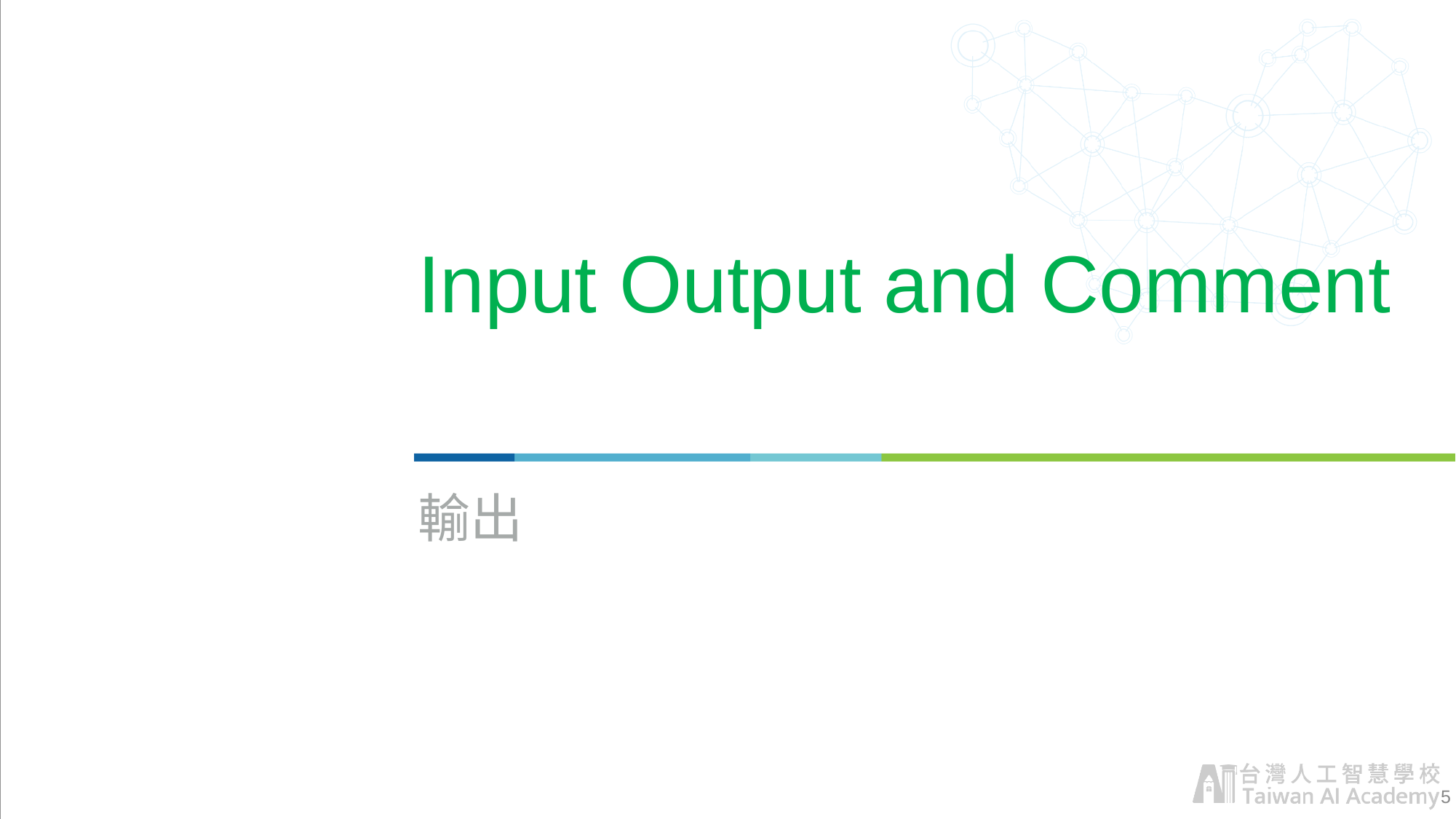

# Input Output and Comment
輸出
5